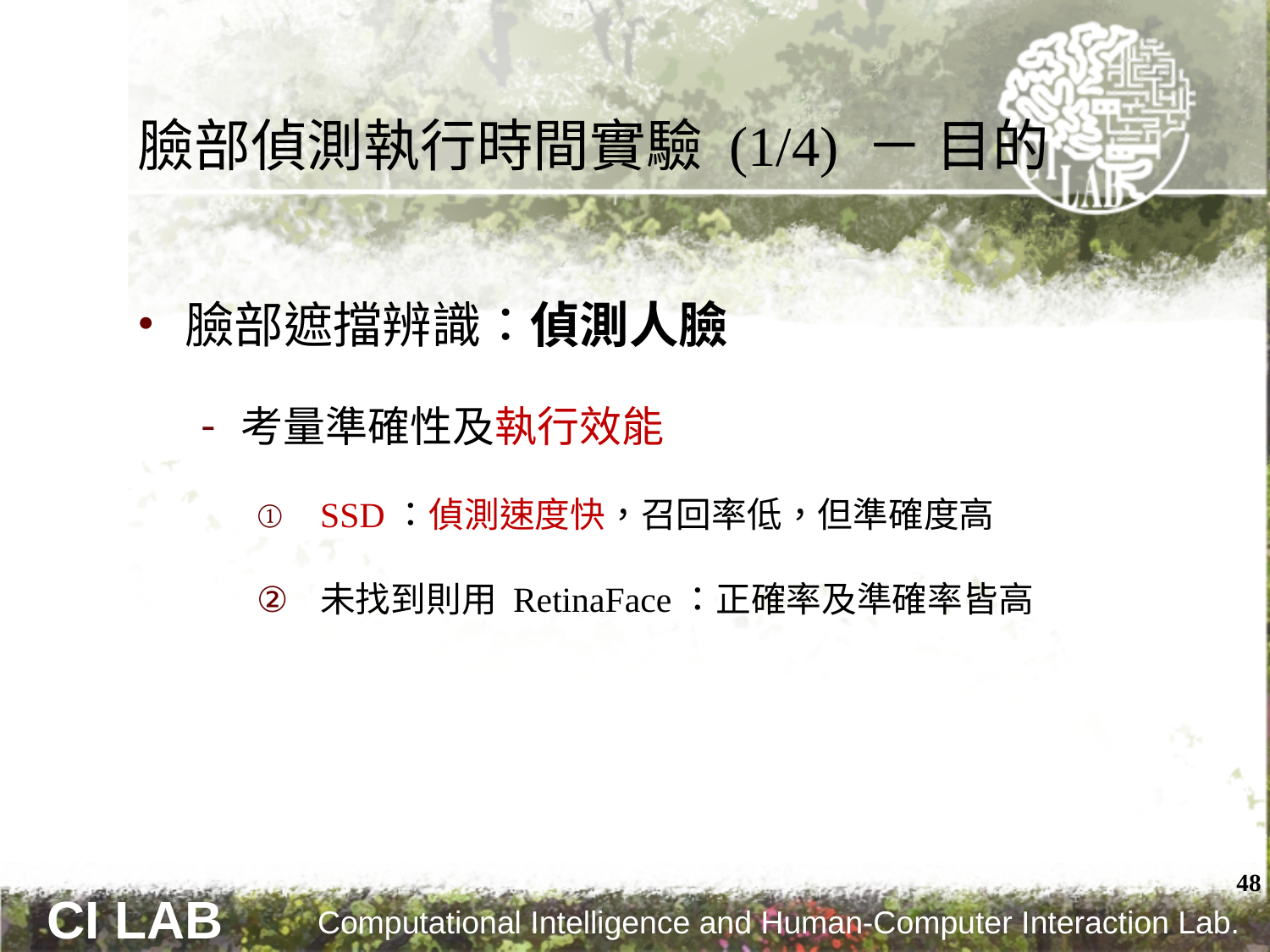

# 臉部偵測執行時間實驗 (1/4) － 目的
臉部遮擋辨識：偵測人臉
考量準確性及執行效能
SSD：偵測速度快，召回率低，但準確度高
未找到則用 RetinaFace：正確率及準確率皆高
48